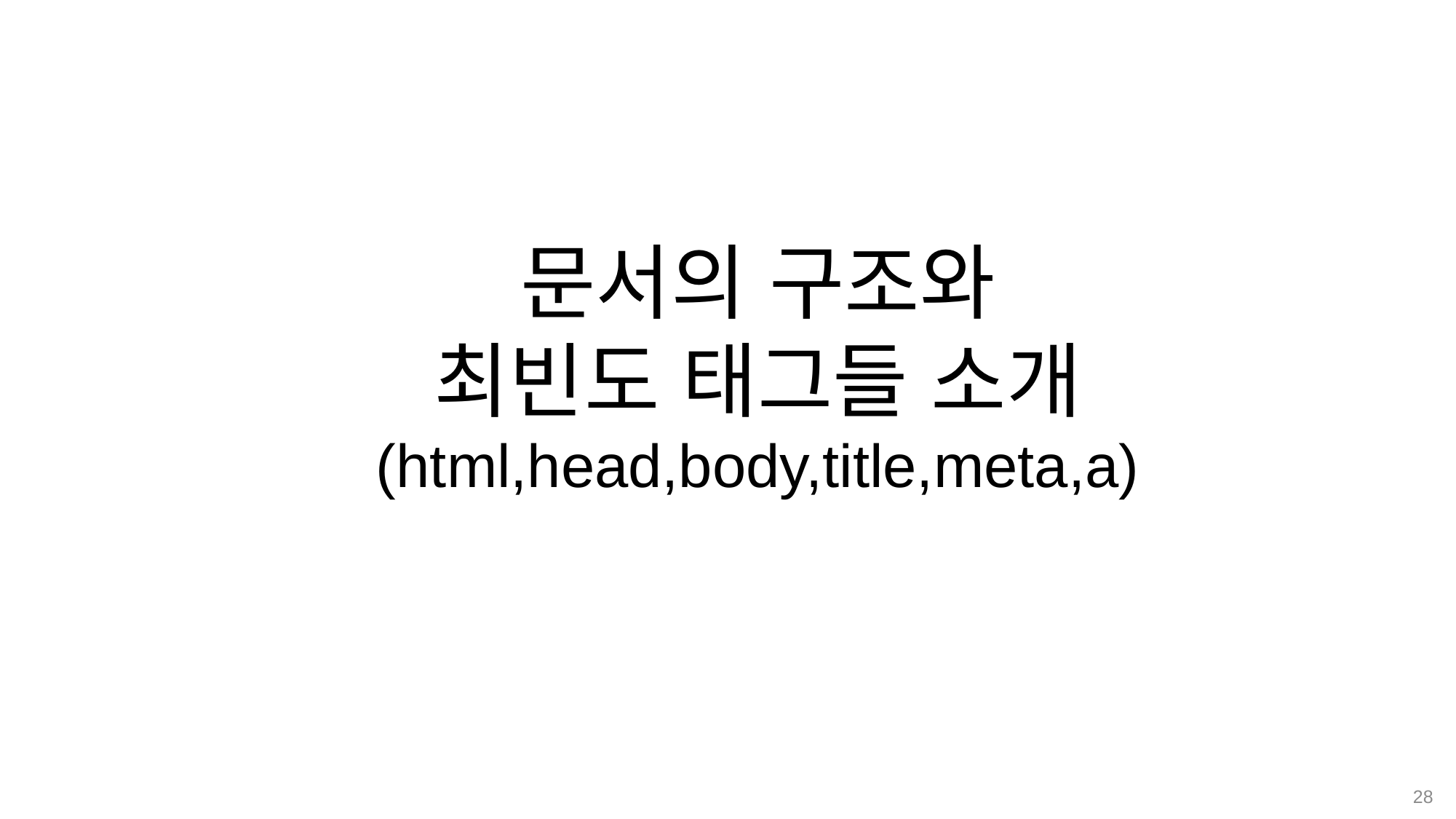

문서의 구조와
최빈도 태그들 소개
(html,head,body,title,meta,a)
28